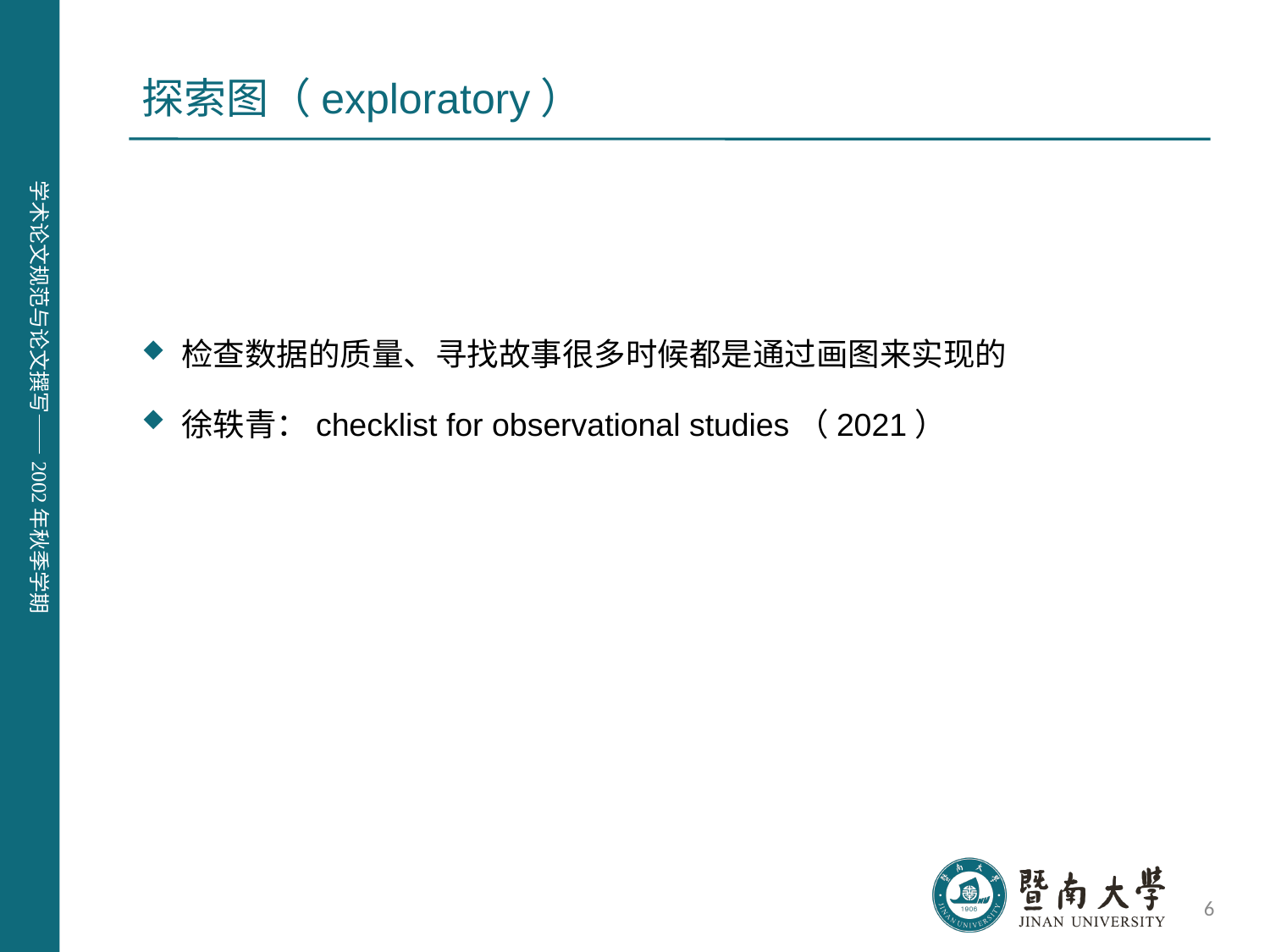

# 探索图（exploratory）

检查数据的质量、寻找故事很多时候都是通过画图来实现的
徐轶青：checklist for observational studies（2021）
6